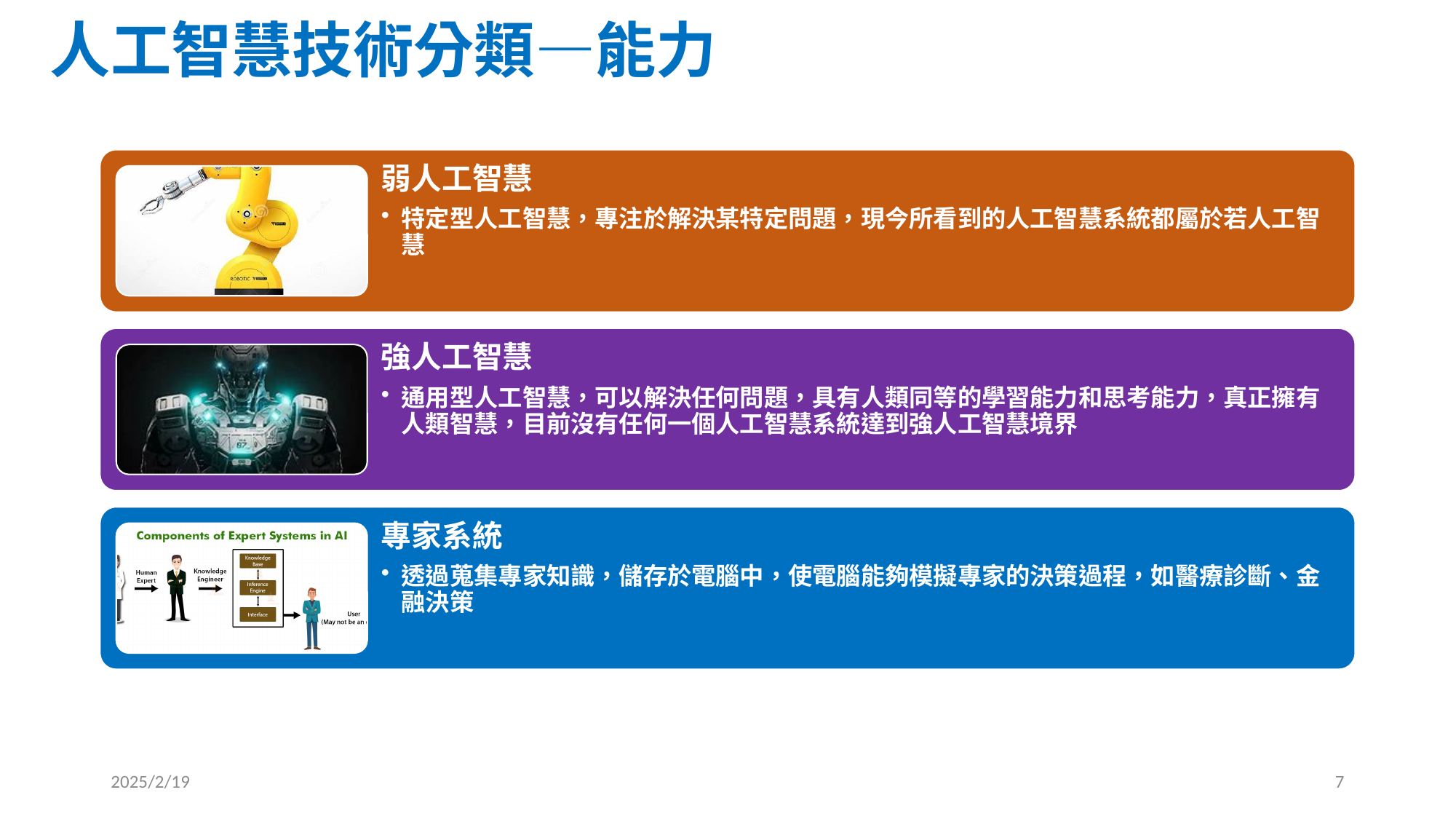

# 人工智慧技術分類—能力
弱人工智慧
特定型人工智慧，專注於解決某特定問題，現今所看到的人工智慧系統都屬於若人工智慧
強人工智慧
通用型人工智慧，可以解決任何問題，具有人類同等的學習能力和思考能力，真正擁有人類智慧，目前沒有任何一個人工智慧系統達到強人工智慧境界
專家系統
透過蒐集專家知識，儲存於電腦中，使電腦能夠模擬專家的決策過程，如醫療診斷、金融決策
2025/2/19
7